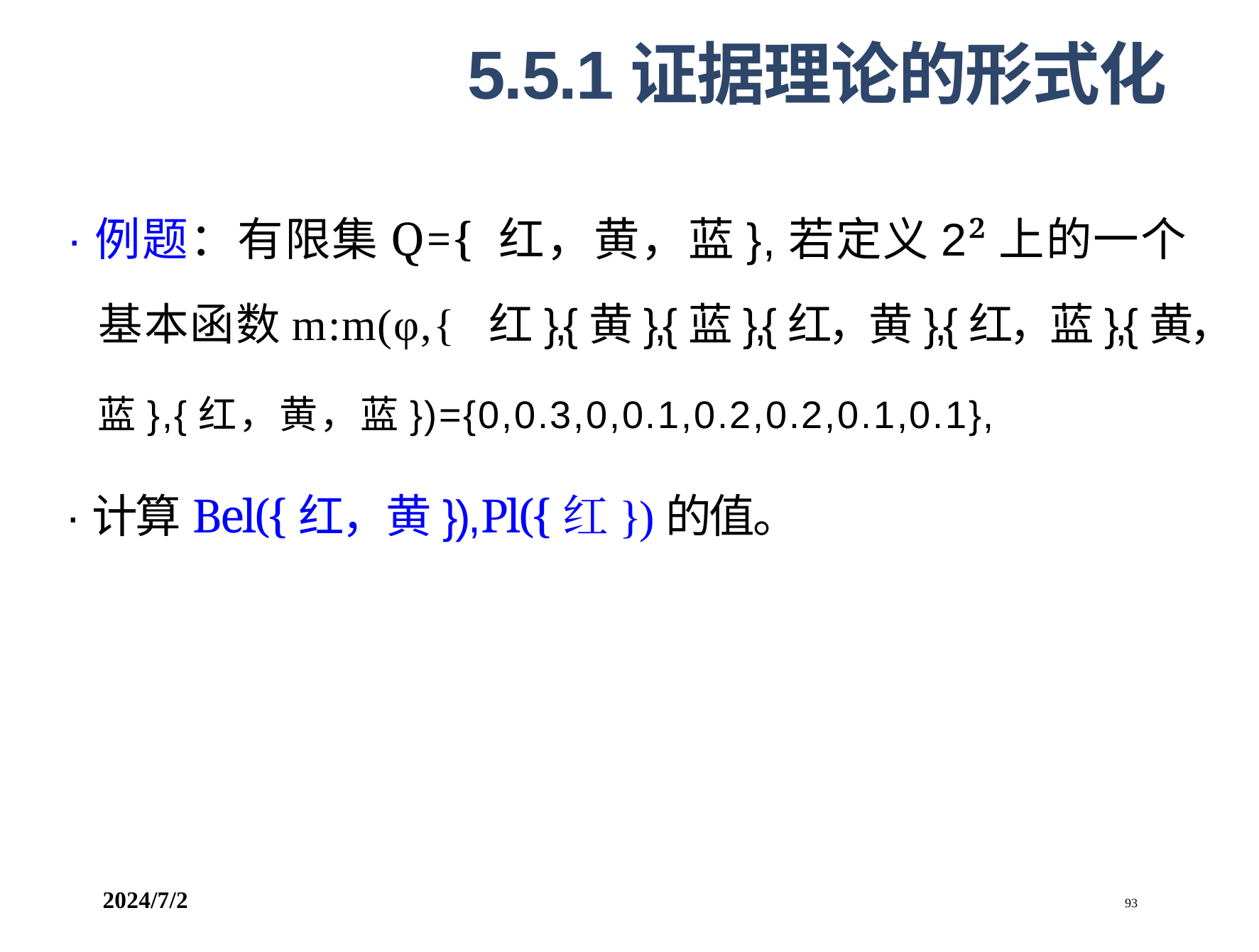

5.5.1证据理论的形式化

·例题：有限集Q={ 红，黄，蓝},若定义2²上的一个
基本函数m:m(φ,{ 红},{黄},{蓝},{红，黄},{红，蓝},{黄，

蓝},{红，黄，蓝})={0,0.3,0,0.1,0.2,0.2,0.1,0.1},
·计算Bel({红，黄}),Pl({红})的值。

2024/7/2                                                                                                                                                            93